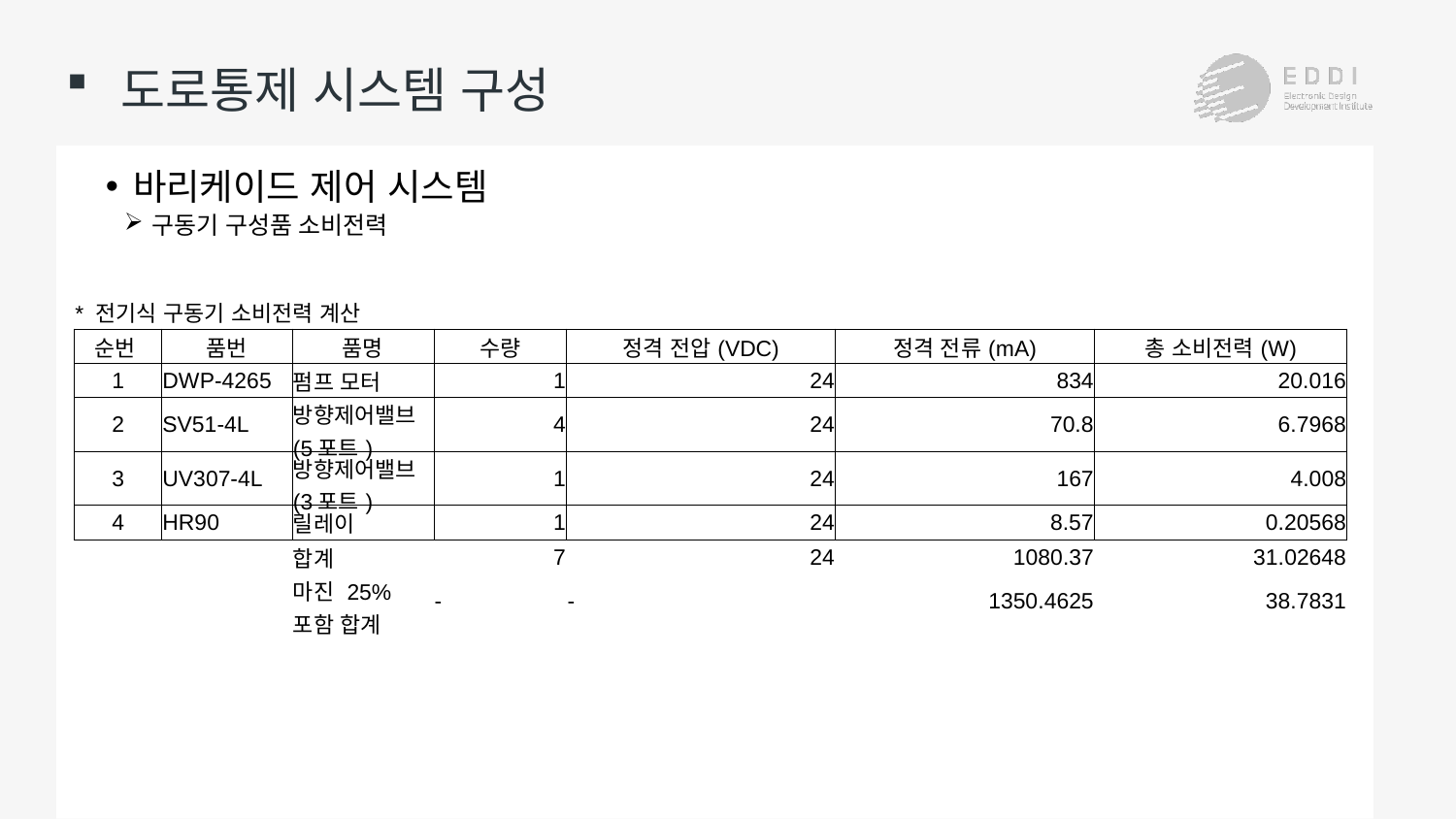

# 도로통제 시스템 구성
바리케이드 제어 시스템
구동기 구성품 소비전력
| \* 전기식 구동기 소비전력 계산 |  |  |  |  |  |  |
| --- | --- | --- | --- | --- | --- | --- |
| 순번 | 품번 | 품명 | 수량 | 정격 전압(VDC) | 정격 전류(mA) | 총 소비전력(W) |
| 1 | DWP-4265 | 펌프 모터 | 1 | 24 | 834 | 20.016 |
| 2 | SV51-4L | 방향제어밸브(5포트) | 4 | 24 | 70.8 | 6.7968 |
| 3 | UV307-4L | 방향제어밸브(3포트) | 1 | 24 | 167 | 4.008 |
| 4 | HR90 | 릴레이 | 1 | 24 | 8.57 | 0.20568 |
|  |  | 합계 | 7 | 24 | 1080.37 | 31.02648 |
|  |  | 마진 25% 포함 합계 | - | - | 1350.4625 | 38.7831 |